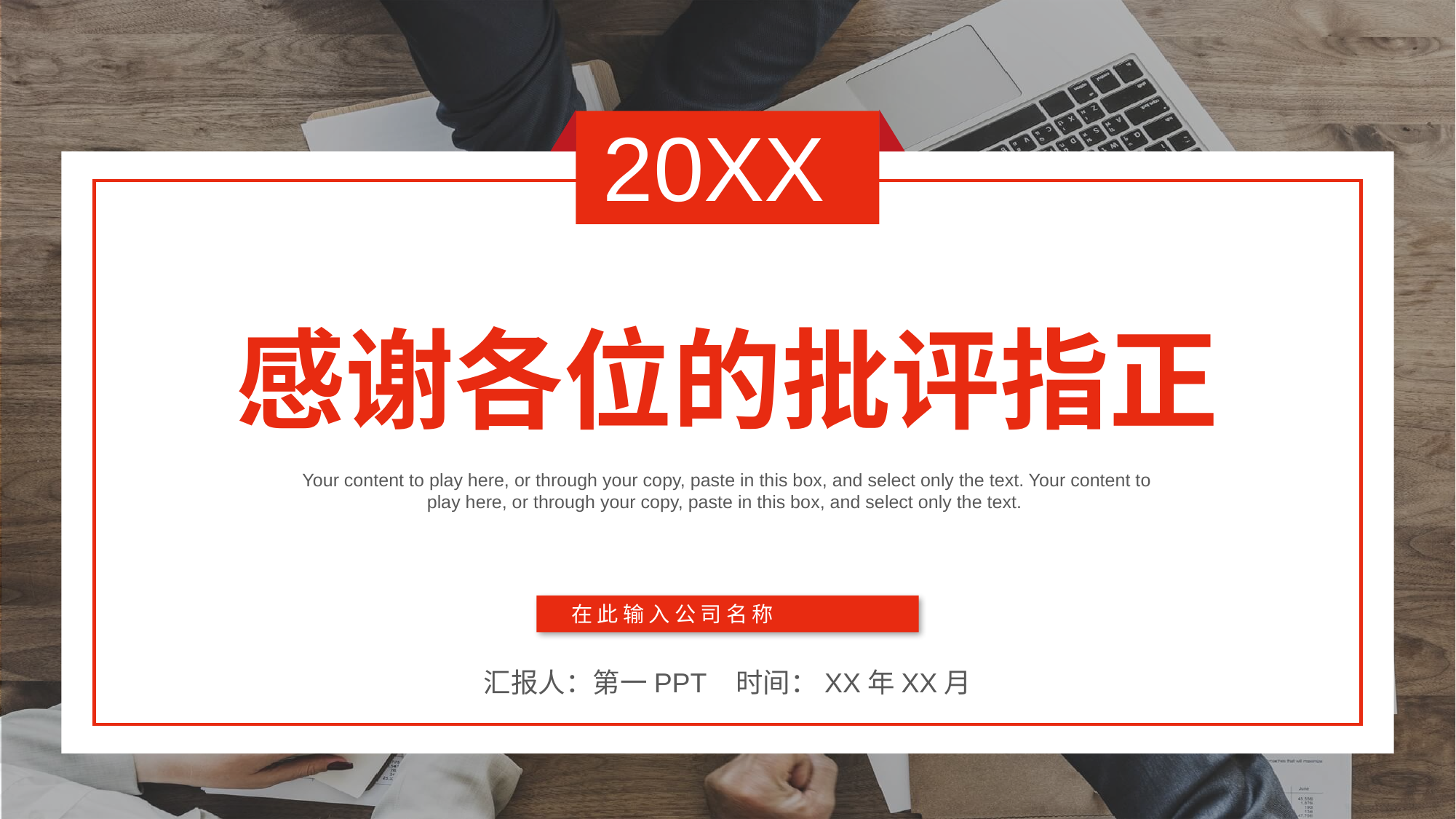

20XX

感谢各位的批评指正
Your content to play here, or through your copy, paste in this box, and select only the text. Your content to play here, or through your copy, paste in this box, and select only the text.

在此输入公司名称
汇报人：第一PPT   时间：XX年XX月